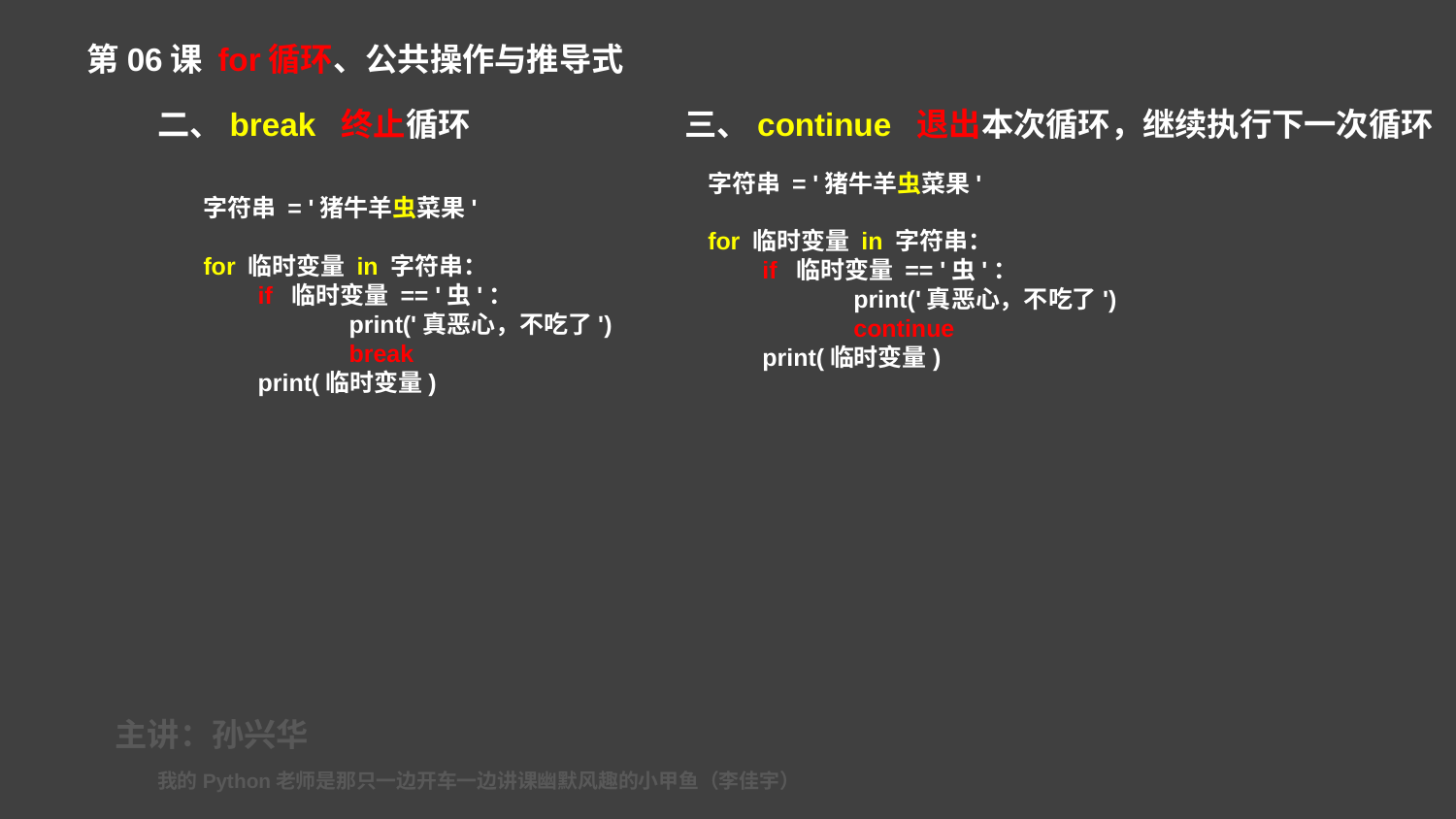

第06课 for循环、公共操作与推导式
二、break  终止循环
三、continue  退出本次循环，继续执行下一次循环
字符串 = '猪牛羊虫菜果'

for 临时变量 in 字符串：
        if  临时变量 == '虫'：
	print('真恶心，不吃了')
	continue
        print(临时变量)
字符串 = '猪牛羊虫菜果'

for 临时变量 in 字符串：
        if  临时变量 == '虫'：
	print('真恶心，不吃了')
	break
        print(临时变量)